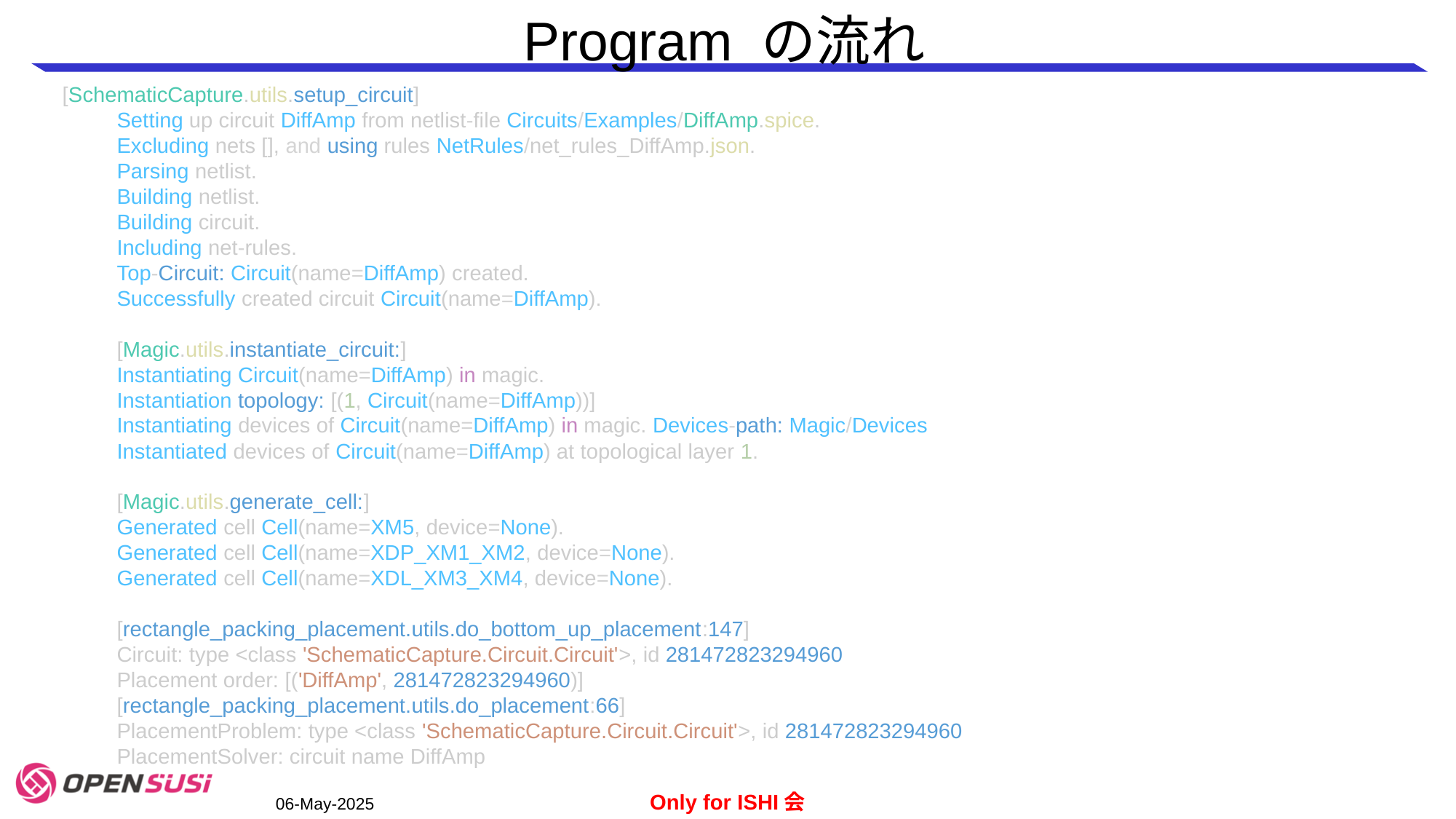

# Program の流れ
[SchematicCapture.utils.setup_circuit]
Setting up circuit DiffAmp from netlist-file Circuits/Examples/DiffAmp.spice.
Excluding nets [], and using rules NetRules/net_rules_DiffAmp.json.
Parsing netlist.
Building netlist.
Building circuit.
Including net-rules.
Top-Circuit: Circuit(name=DiffAmp) created.
Successfully created circuit Circuit(name=DiffAmp).

[Magic.utils.instantiate_circuit:]
Instantiating Circuit(name=DiffAmp) in magic.
Instantiation topology: [(1, Circuit(name=DiffAmp))]
Instantiating devices of Circuit(name=DiffAmp) in magic. Devices-path: Magic/Devices
Instantiated devices of Circuit(name=DiffAmp) at topological layer 1.

[Magic.utils.generate_cell:]
Generated cell Cell(name=XM5, device=None).
Generated cell Cell(name=XDP_XM1_XM2, device=None).
Generated cell Cell(name=XDL_XM3_XM4, device=None).

[rectangle_packing_placement.utils.do_bottom_up_placement:147]
Circuit: type <class 'SchematicCapture.Circuit.Circuit'>, id 281472823294960
Placement order: [('DiffAmp', 281472823294960)]
[rectangle_packing_placement.utils.do_placement:66]
PlacementProblem: type <class 'SchematicCapture.Circuit.Circuit'>, id 281472823294960
PlacementSolver: circuit name DiffAmp

06-May-2025